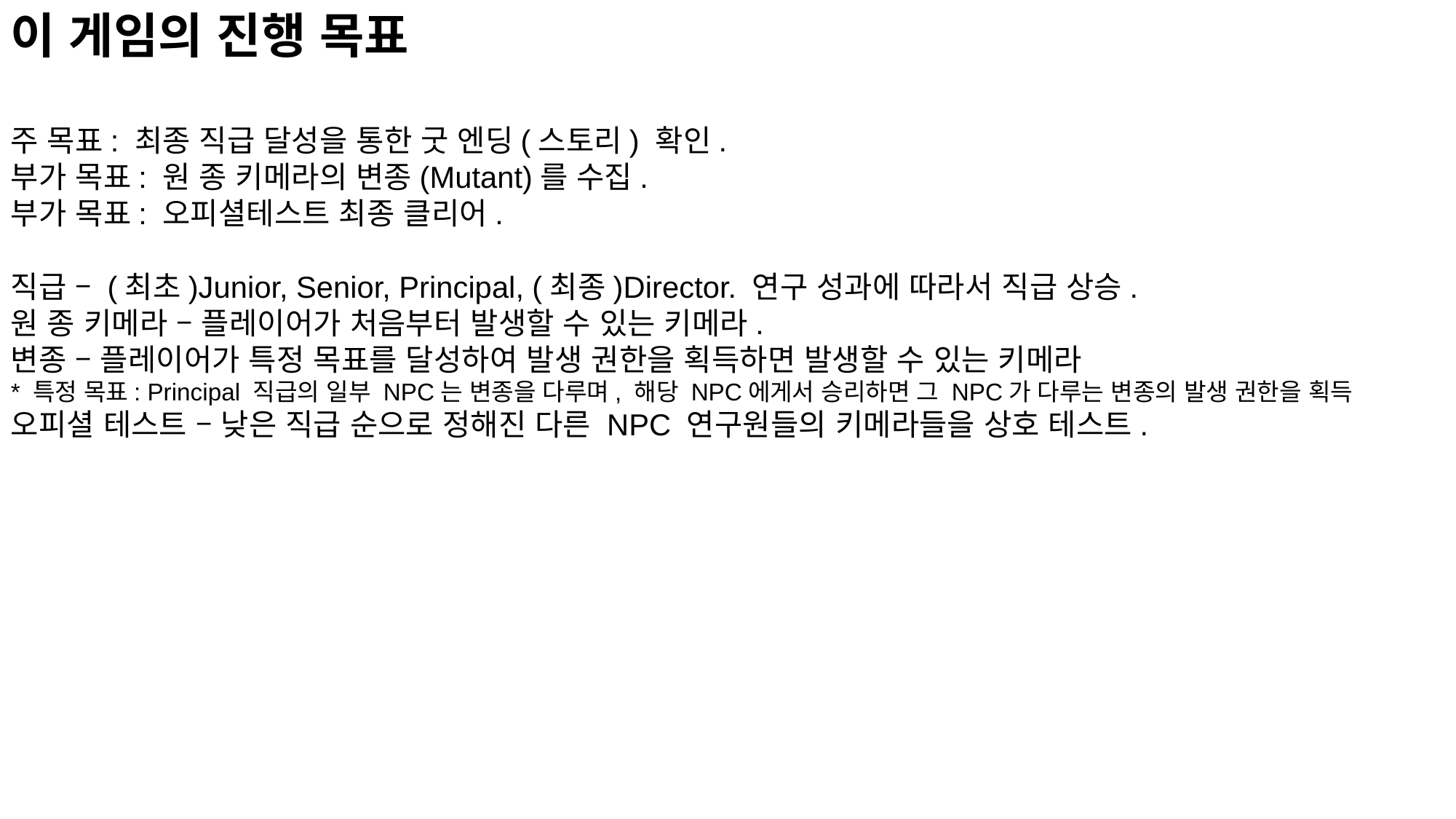

이 게임의 진행 목표

주 목표: 최종 직급 달성을 통한 굿 엔딩(스토리) 확인.
부가 목표: 원 종 키메라의 변종(Mutant)를 수집.
부가 목표: 오피셜테스트 최종 클리어.

직급 – (최초)Junior, Senior, Principal, (최종)Director. 연구 성과에 따라서 직급 상승.
원 종 키메라 – 플레이어가 처음부터 발생할 수 있는 키메라.
변종 – 플레이어가 특정 목표를 달성하여 발생 권한을 획득하면 발생할 수 있는 키메라
* 특정 목표: Principal 직급의 일부 NPC는 변종을 다루며, 해당 NPC에게서 승리하면 그 NPC가 다루는 변종의 발생 권한을 획득
오피셜 테스트 – 낮은 직급 순으로 정해진 다른 NPC 연구원들의 키메라들을 상호 테스트.